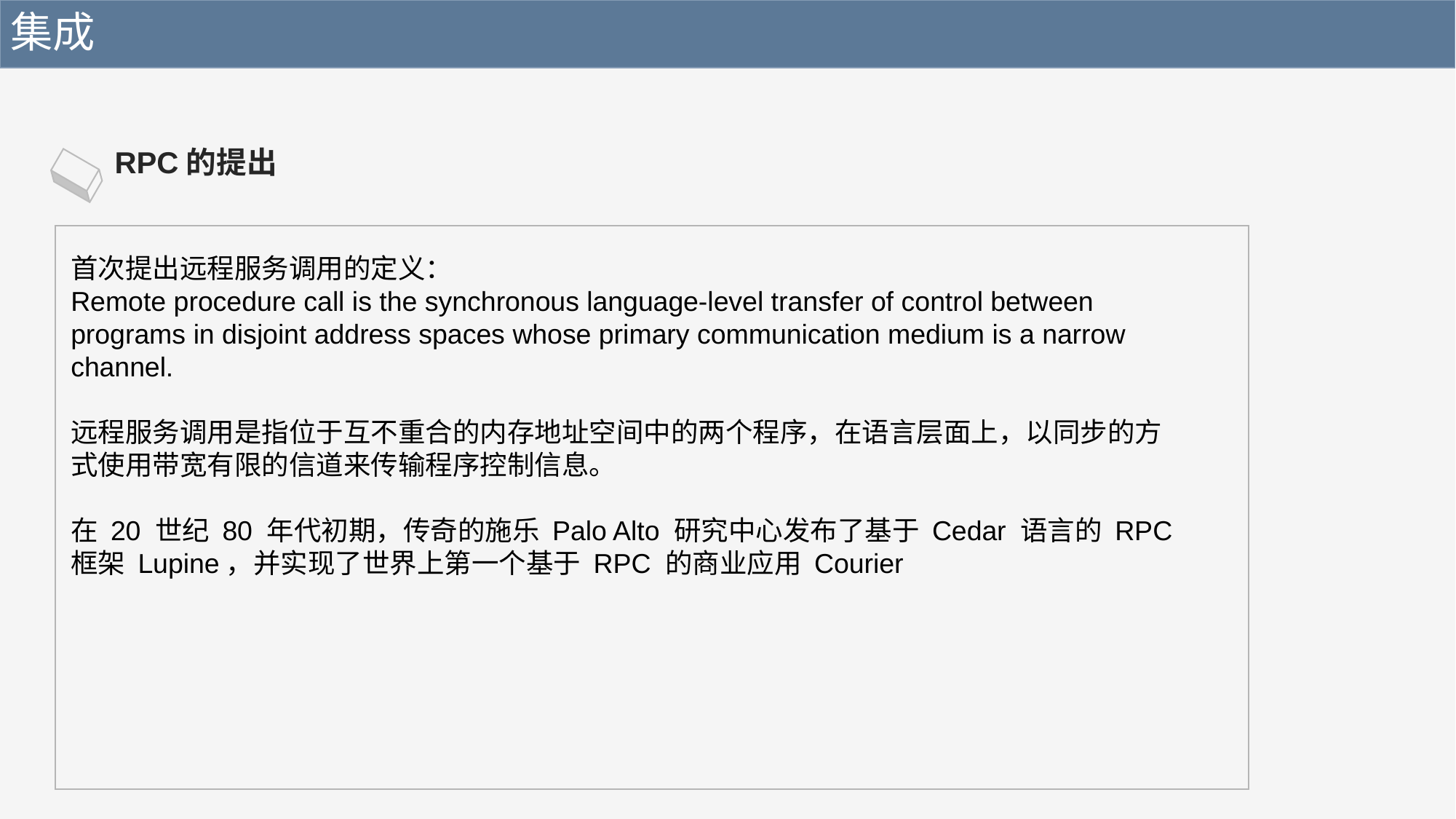

集成
RPC的提出

首次提出远程服务调用的定义：
Remote procedure call is the synchronous language-level transfer of control between programs in disjoint address spaces whose primary communication medium is a narrow channel.

远程服务调用是指位于互不重合的内存地址空间中的两个程序，在语言层面上，以同步的方式使用带宽有限的信道来传输程序控制信息。

在 20 世纪 80 年代初期，传奇的施乐 Palo Alto 研究中心发布了基于 Cedar 语言的 RPC 框架 Lupine，并实现了世界上第一个基于 RPC 的商业应用 Courier